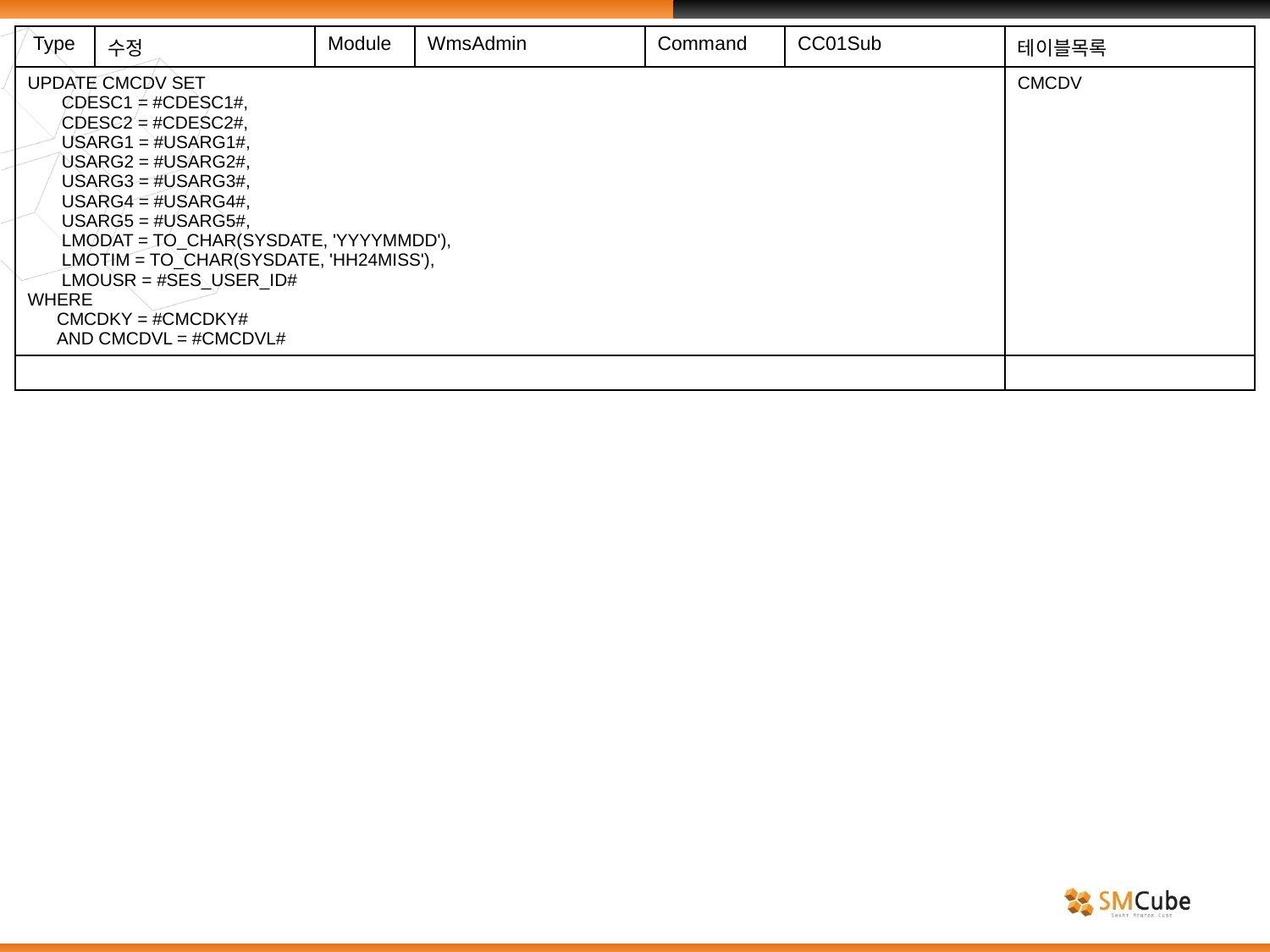

| Type | 수정 | Module | WmsAdmin | Command | CC01Sub | 테이블목록 |
| --- | --- | --- | --- | --- | --- | --- |
| UPDATE CMCDV SET CDESC1 = #CDESC1#, CDESC2 = #CDESC2#, USARG1 = #USARG1#, USARG2 = #USARG2#, USARG3 = #USARG3#, USARG4 = #USARG4#, USARG5 = #USARG5#, LMODAT = TO\_CHAR(SYSDATE, 'YYYYMMDD'), LMOTIM = TO\_CHAR(SYSDATE, 'HH24MISS'), LMOUSR = #SES\_USER\_ID# WHERE CMCDKY = #CMCDKY# AND CMCDVL = #CMCDVL# |  |  |  |  |  | CMCDV |
|  |  |  |  |  |  |  |